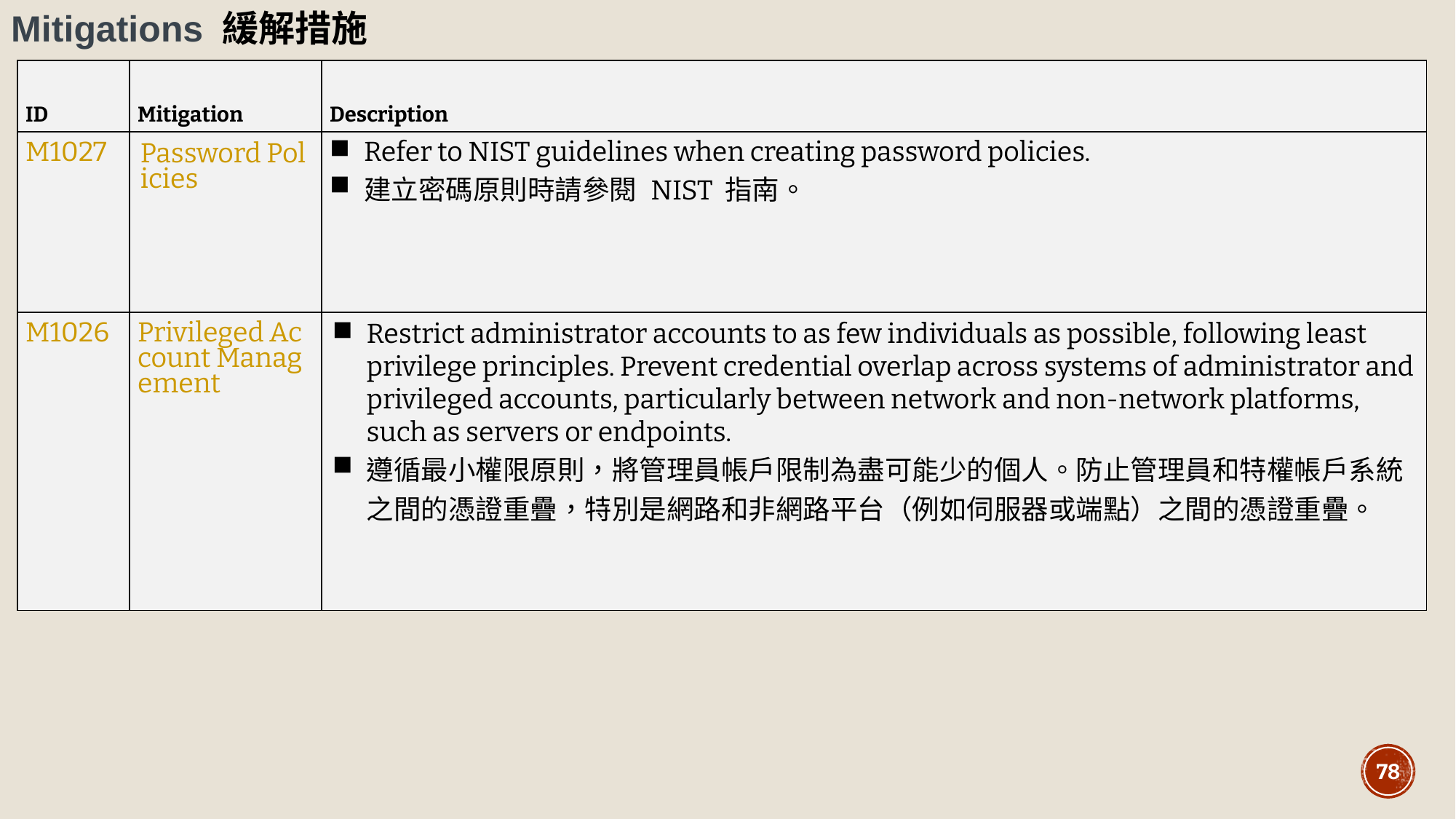

Mitigations 緩解措施
| ID | Mitigation | Description |
| --- | --- | --- |
| M1027 | Password Policies | Refer to NIST guidelines when creating password policies. 建立密碼原則時請參閱 NIST 指南。 |
| M1026 | Privileged Account Management | Restrict administrator accounts to as few individuals as possible, following least privilege principles. Prevent credential overlap across systems of administrator and privileged accounts, particularly between network and non-network platforms, such as servers or endpoints. 遵循最小權限原則，將管理員帳戶限制為盡可能少的個人。防止管理員和特權帳戶系統之間的憑證重疊，特別是網路和非網路平台（例如伺服器或端點）之間的憑證重疊。 |
78